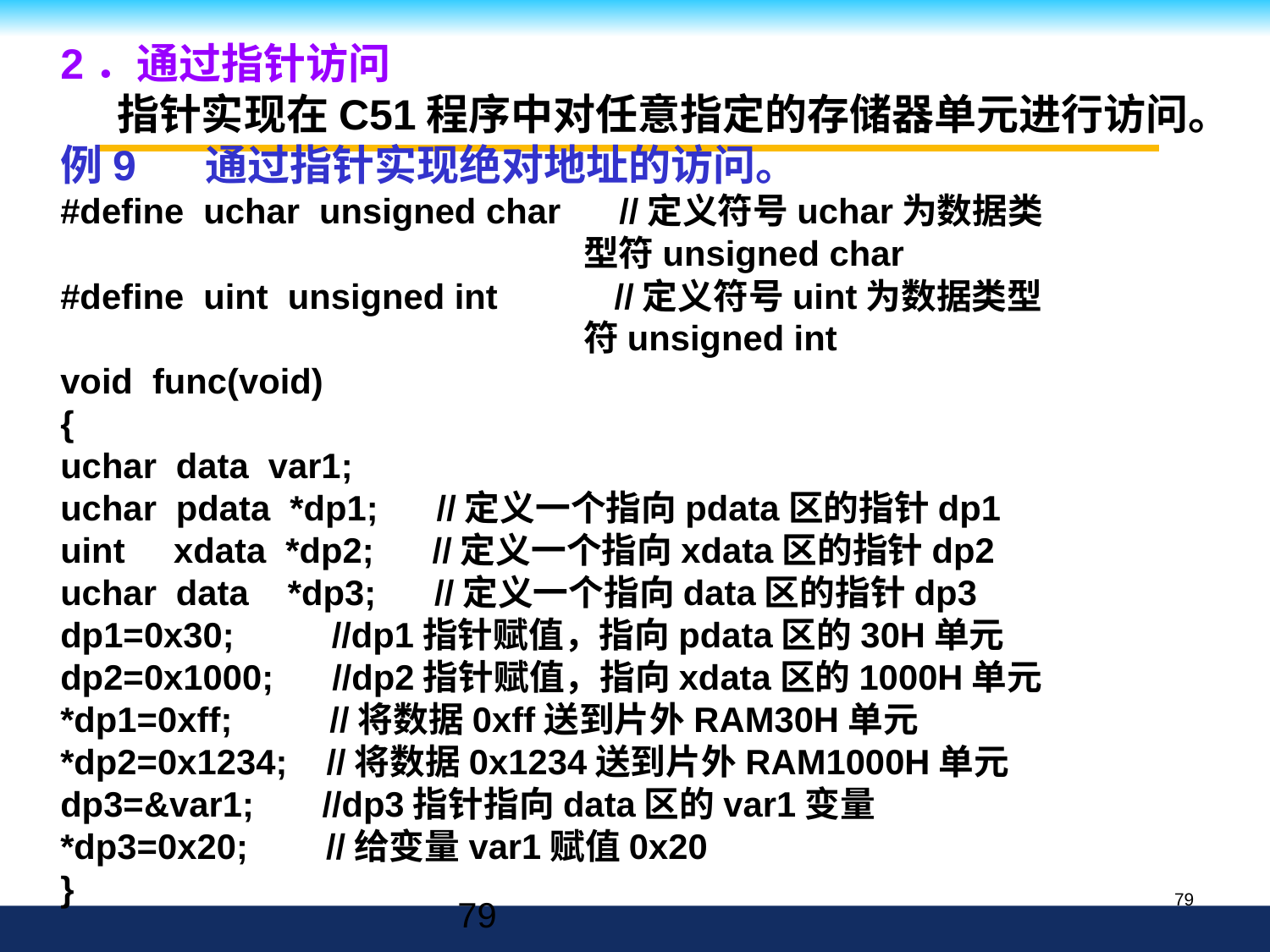

2．通过指针访问
      指针实现在C51程序中对任意指定的存储器单元进行访问。
例9     通过指针实现绝对地址的访问。
#define  uchar  unsigned char      //定义符号uchar为数据类
                                                                型符unsigned char
#define  uint  unsigned int            //定义符号uint为数据类型
                                                                符unsigned int
void  func(void)
{
uchar  data  var1;
uchar  pdata  *dp1;      //定义一个指向pdata区的指针dp1
uint     xdata  *dp2;      //定义一个指向xdata区的指针dp2
uchar  data    *dp3;      //定义一个指向data区的指针dp3
dp1=0x30;          //dp1指针赋值，指向pdata区的30H单元
dp2=0x1000;      //dp2指针赋值，指向xdata区的1000H单元
*dp1=0xff;          //将数据0xff送到片外RAM30H单元
*dp2=0x1234;    //将数据0x1234送到片外RAM1000H单元
dp3=&var1;       //dp3指针指向data区的var1变量
*dp3=0x20;        //给变量var1赋值0x20
}
79
79